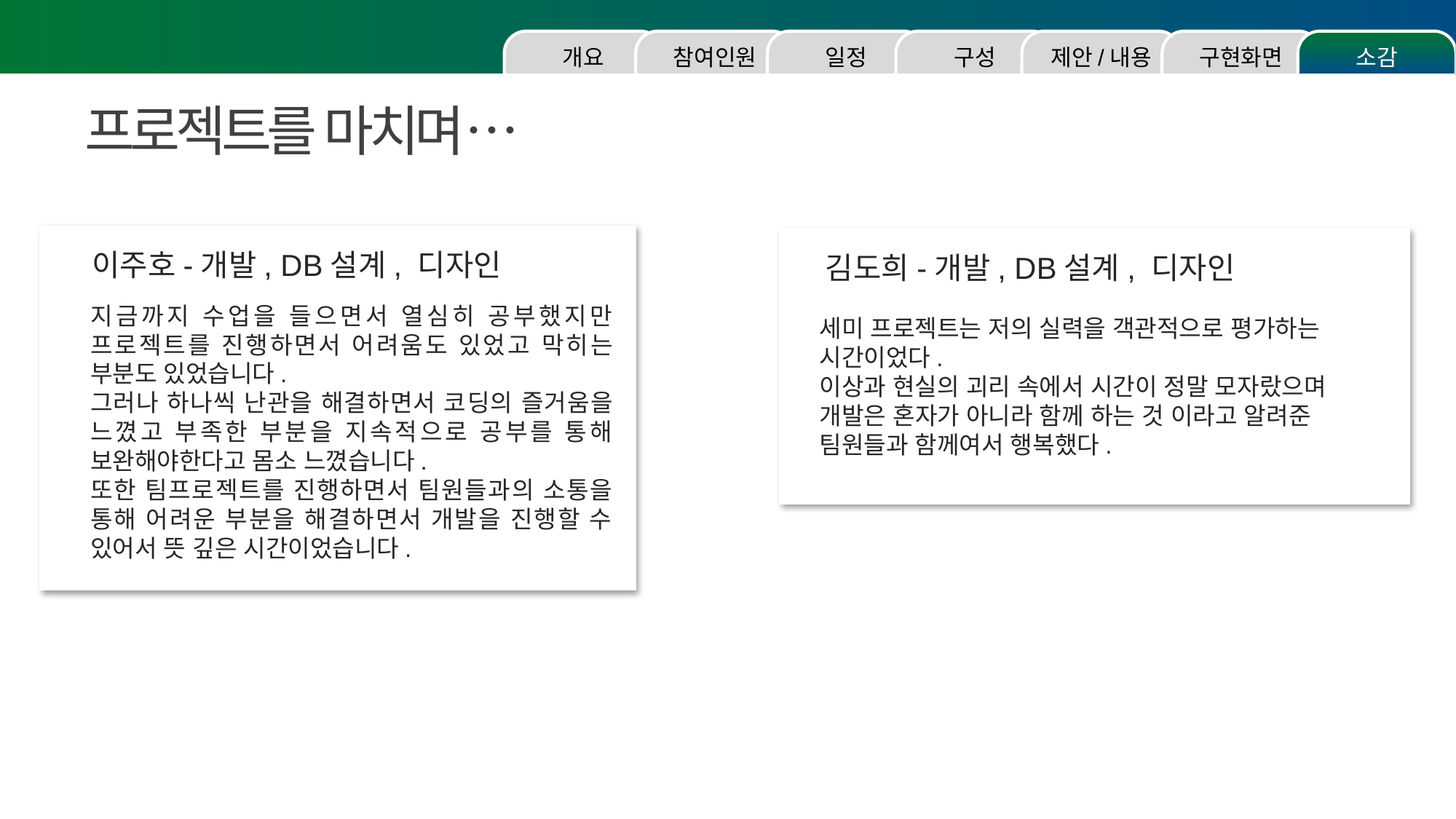

소감
구현화면
제안/내용
구성
일정
참여인원
개요

프로젝트를 마치며…

이주호-개발, DB설계, 디자인
김도희-개발, DB설계, 디자인
지금까지 수업을 들으면서 열심히 공부했지만 프로젝트를 진행하면서 어려움도 있었고 막히는 부분도 있었습니다.
그러나 하나씩 난관을 해결하면서 코딩의 즐거움을 느꼈고 부족한 부분을 지속적으로 공부를 통해 보완해야한다고 몸소 느꼈습니다.
또한 팀프로젝트를 진행하면서 팀원들과의 소통을 통해 어려운 부분을 해결하면서 개발을 진행할 수 있어서 뜻 깊은 시간이었습니다.
세미 프로젝트는 저의 실력을 객관적으로 평가하는 시간이었다.
이상과 현실의 괴리 속에서 시간이 정말 모자랐으며 개발은 혼자가 아니라 함께 하는 것 이라고 알려준 팀원들과 함께여서 행복했다.